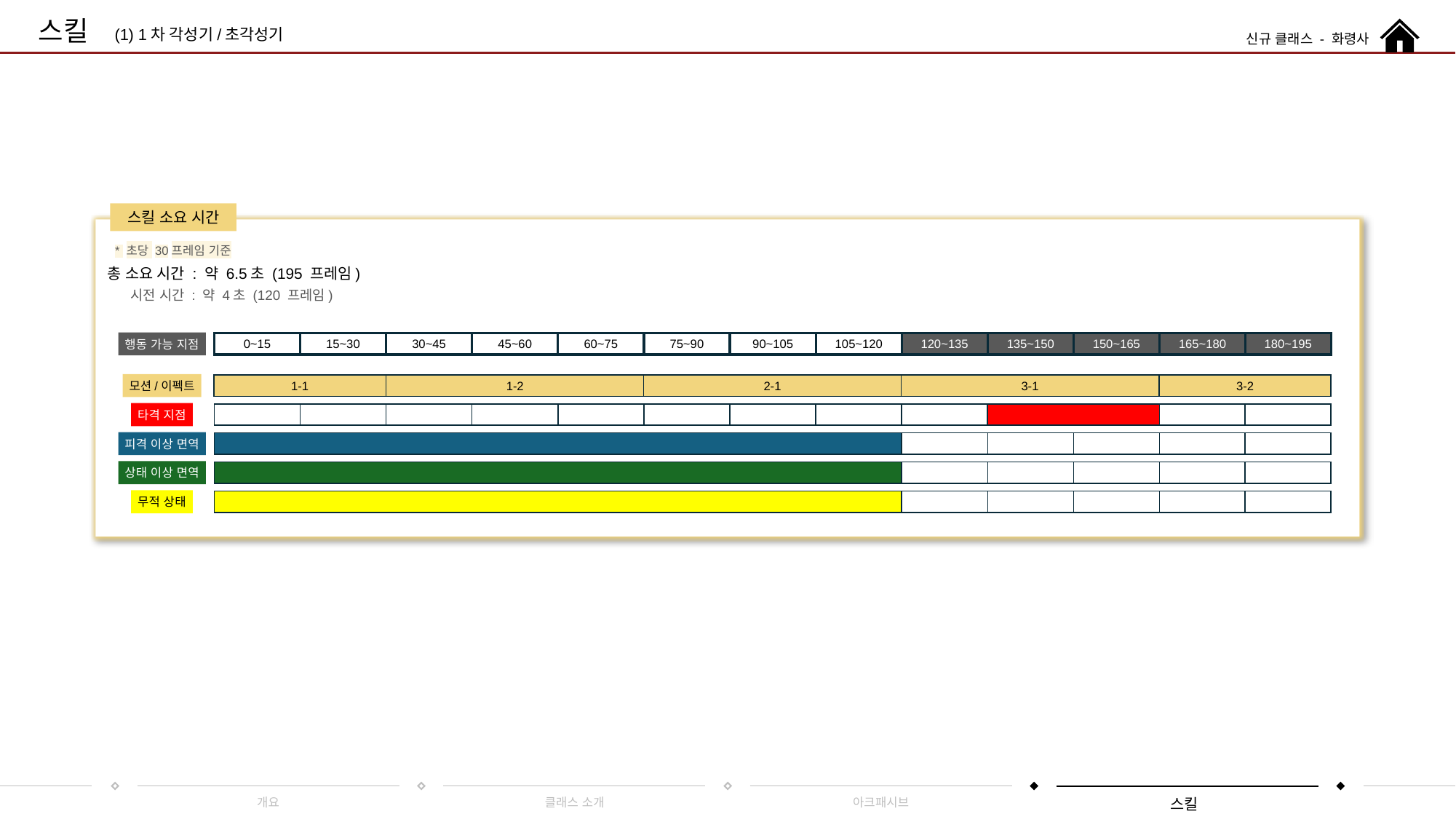

# 4.스킬 (1)1차 각성기/초각성기 - 1차 초각성기 소요 시간
스킬

신규 클래스 - 화령사
(1) 1차 각성기/초각성기
스킬 소요 시간

* 초당 30프레임 기준
총 소요 시간 : 약 6.5초 (195 프레임)
시전 시간 : 약 4초 (120 프레임)
행동 가능 지점
0~15
15~30
30~45
45~60
60~75
75~90
90~105
105~120
120~135
135~150
150~165
165~180
180~195
모션/이펙트
1-1
1-2
2-1
3-1
3-2
타격 지점

피격 이상 면역

상태 이상 면역

무적 상태

개요
클래스 소개
아크패시브
스킬